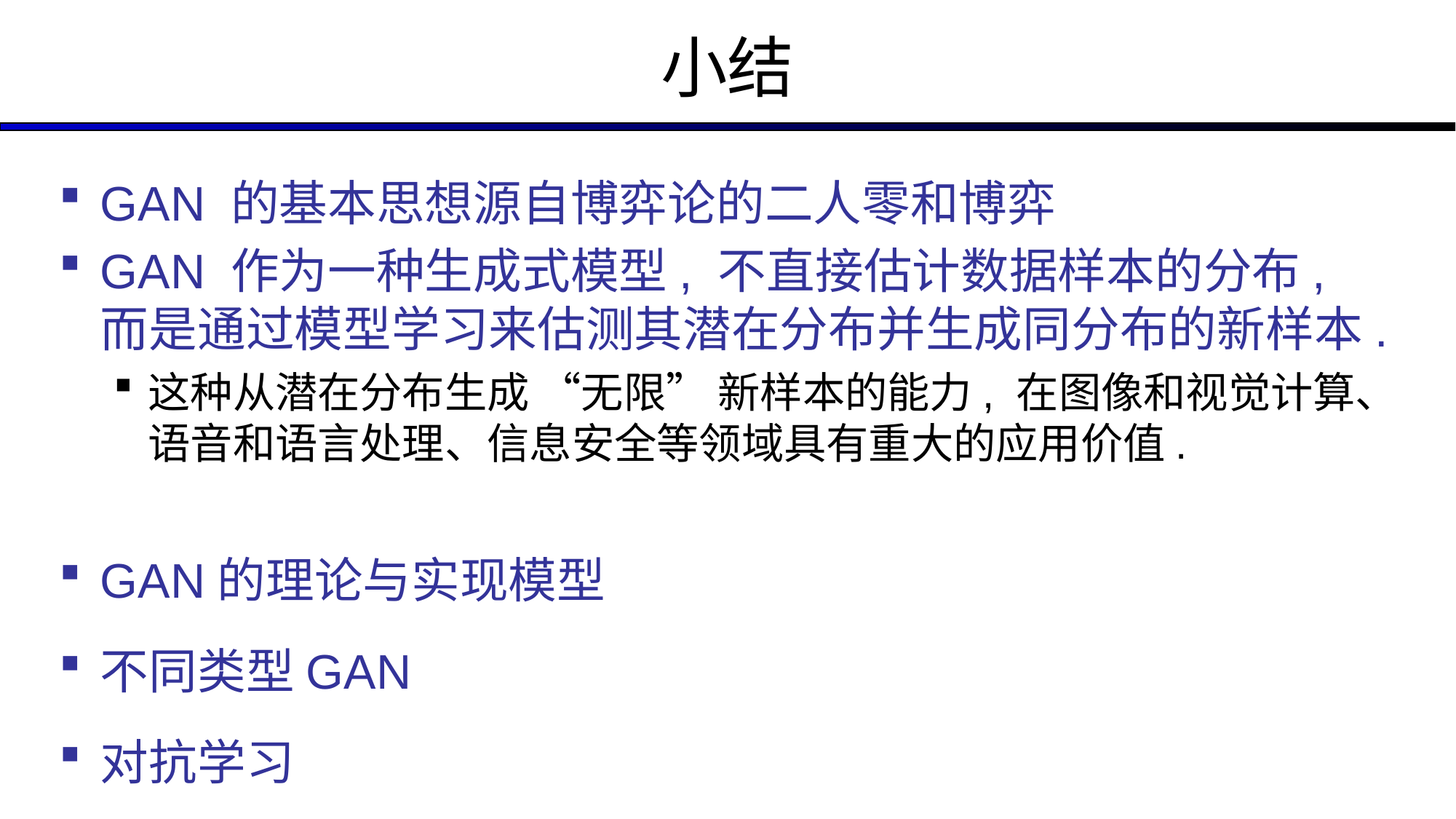

# 小结
GAN 的基本思想源自博弈论的二人零和博弈
GAN 作为一种生成式模型, 不直接估计数据样本的分布, 而是通过模型学习来估测其潜在分布并生成同分布的新样本.
这种从潜在分布生成 “无限” 新样本的能力, 在图像和视觉计算、语音和语言处理、信息安全等领域具有重大的应用价值.

GAN的理论与实现模型
不同类型GAN
对抗学习